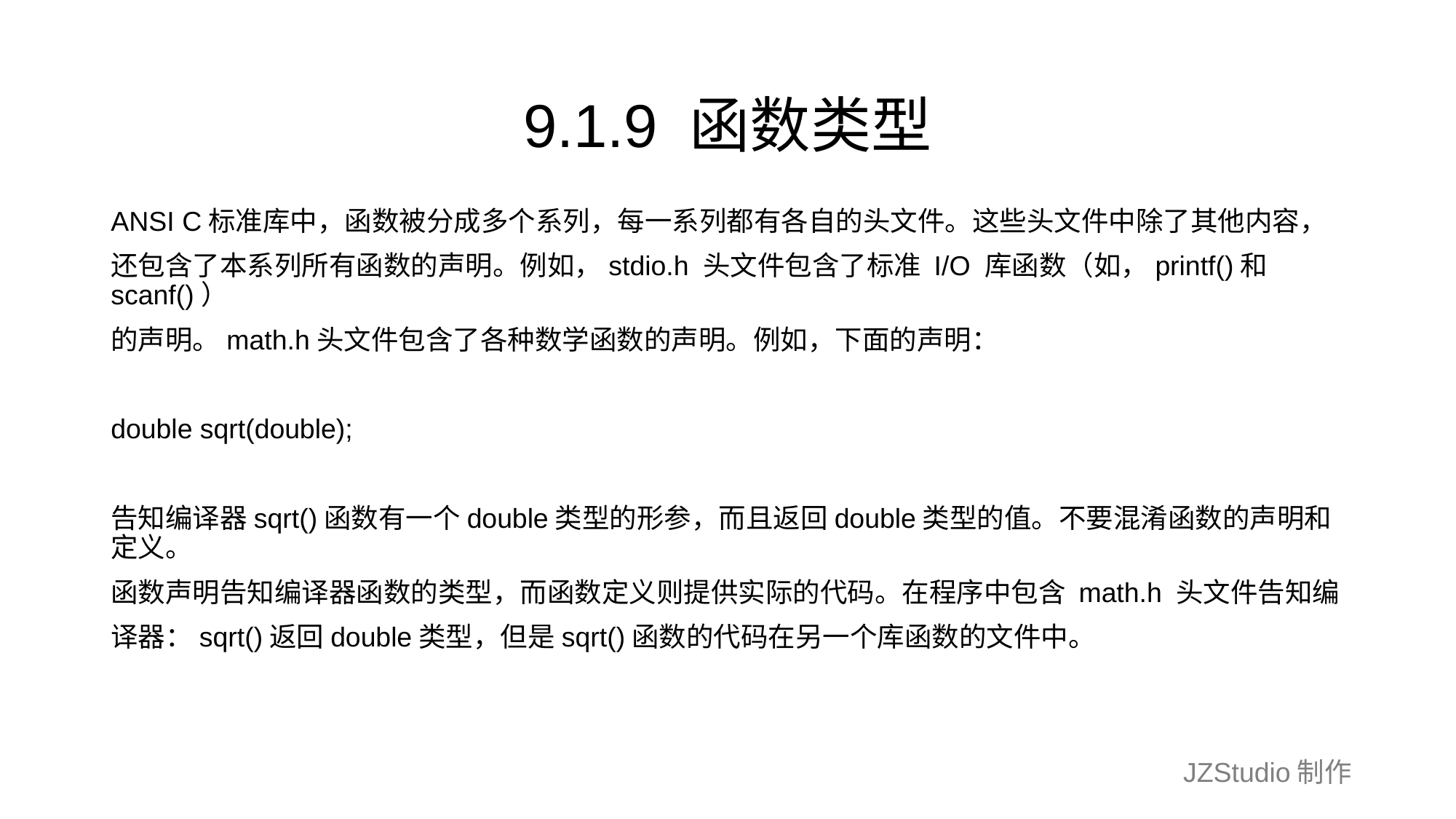

# 9.1.9 函数类型
ANSI C标准库中，函数被分成多个系列，每一系列都有各自的头文件。这些头文件中除了其他内容，
还包含了本系列所有函数的声明。例如，stdio.h 头文件包含了标准 I/O 库函数（如，printf()和scanf()）
的声明。math.h头文件包含了各种数学函数的声明。例如，下面的声明：

double sqrt(double);

告知编译器sqrt()函数有一个double类型的形参，而且返回double类型的值。不要混淆函数的声明和定义。
函数声明告知编译器函数的类型，而函数定义则提供实际的代码。在程序中包含 math.h 头文件告知编
译器：sqrt()返回double类型，但是sqrt()函数的代码在另一个库函数的文件中。